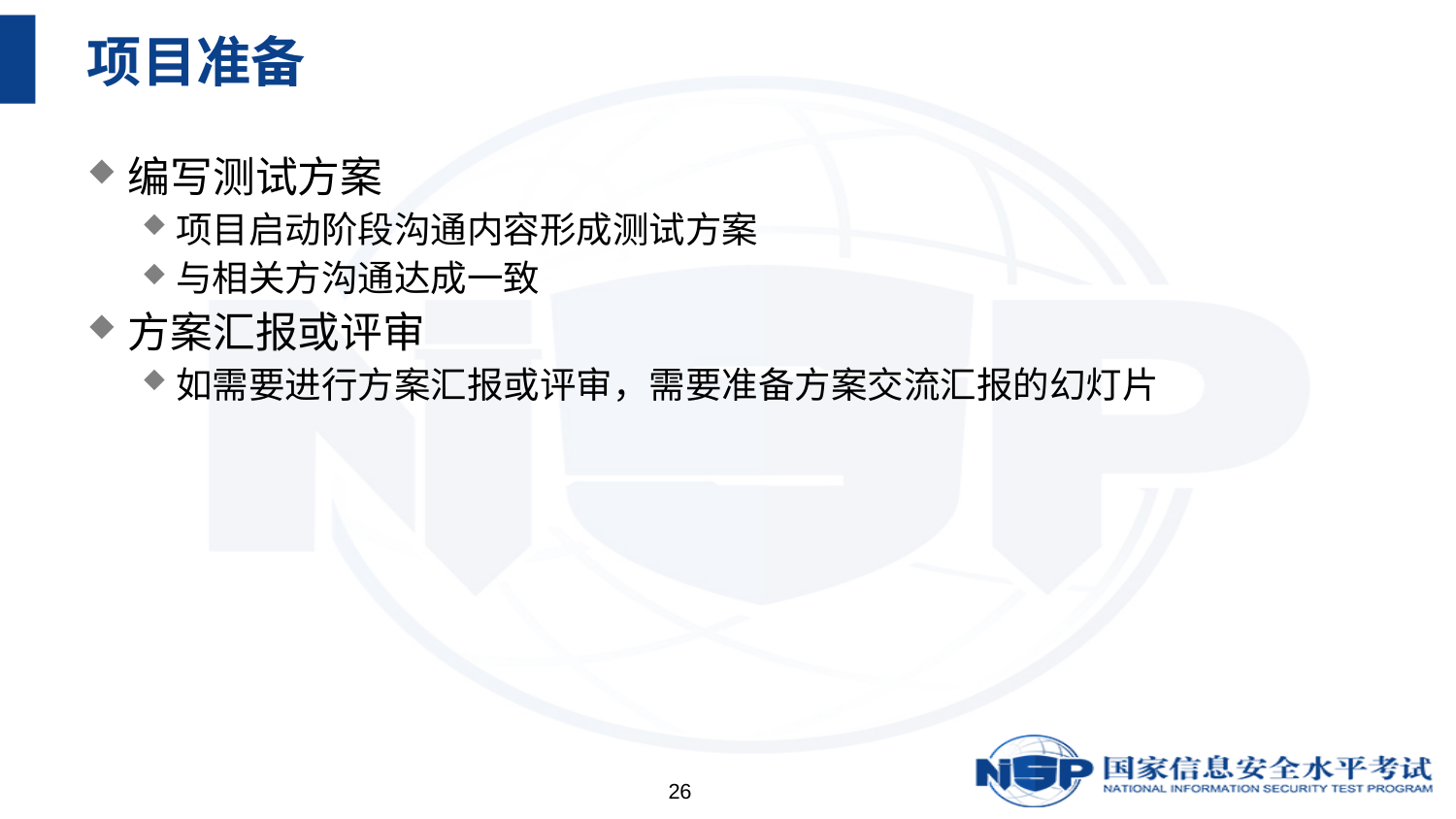

# 项目准备
编写测试方案
项目启动阶段沟通内容形成测试方案
与相关方沟通达成一致
方案汇报或评审
如需要进行方案汇报或评审，需要准备方案交流汇报的幻灯片